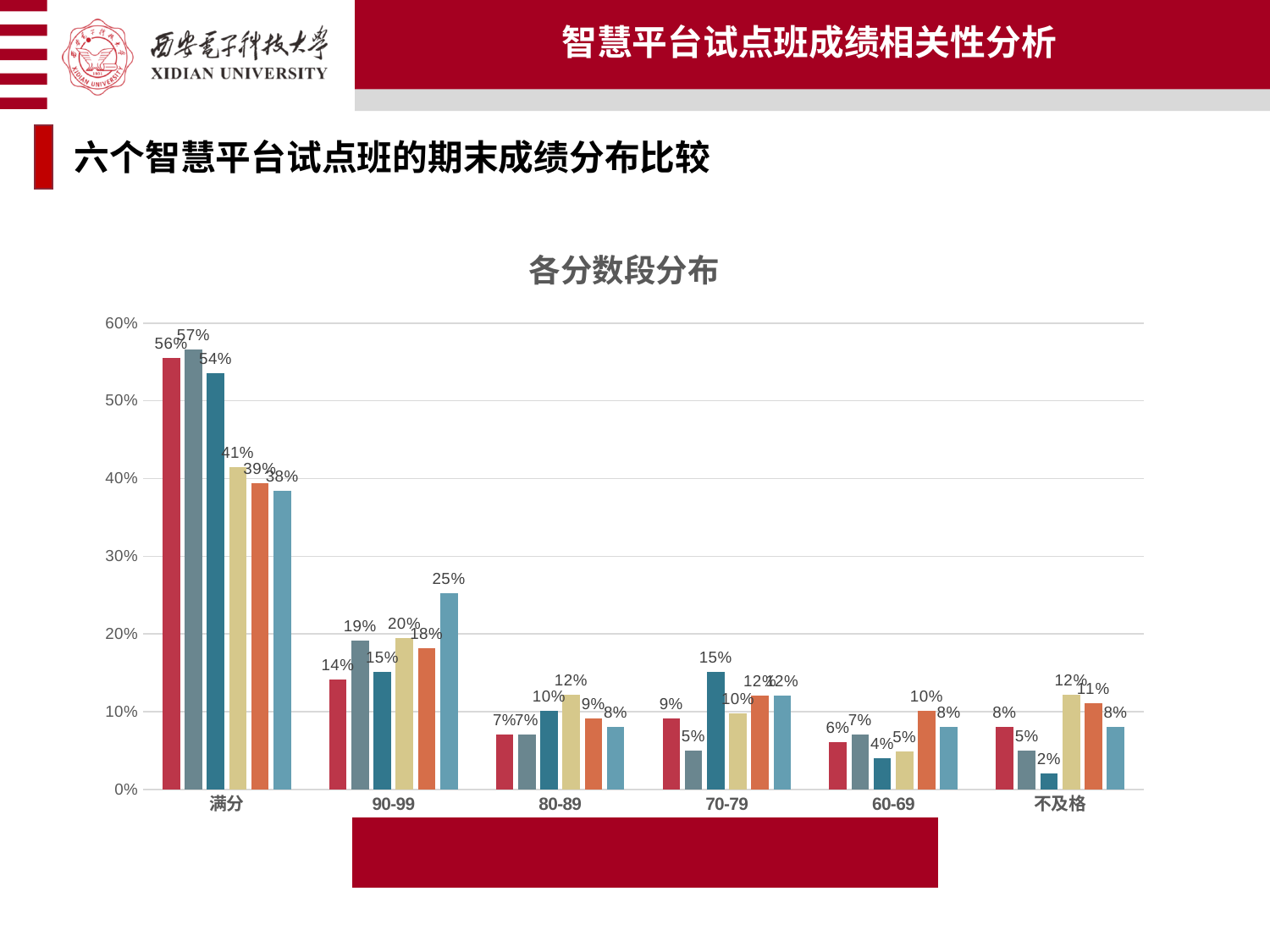

智慧平台试点班成绩相关性分析

六个智慧平台试点班的期末成绩分布比较

### Chart: 各分数段分布

| Category | 王琨 | 赵元哲 | 王义峰 | 刘福杰 | 贾文 | 吴自力 |
|---|---|---|---|---|---|---|
| 满分 | 0.5555555555555556 | 0.5656565656565656 | 0.5353535353535354 | 0.4146341463414634 | 0.3939393939393939 | 0.3838383838383838 |
| 90-99 | 0.1414141414141414 | 0.1919191919191919 | 0.15151515151515152 | 0.1951219512195122 | 0.18181818181818182 | 0.25252525252525254 |
| 80-89 | 0.0707070707070707 | 0.0707070707070707 | 0.10101010101010101 | 0.12195121951219512 | 0.09090909090909091 | 0.08080808080808081 |
| 70-79 | 0.09090909090909091 | 0.050505050505050504 | 0.15151515151515152 | 0.0975609756097561 | 0.12121212121212122 | 0.12121212121212122 |
| 60-69 | 0.06060606060606061 | 0.0707070707070707 | 0.04040404040404041 | 0.04878048780487805 | 0.10101010101010101 | 0.08080808080808081 |
| 不及格 | 0.08080808080808081 | 0.050505050505050504 | 0.020202020202020204 | 0.12195121951219512 | 0.1111111111111111 | 0.08080808080808081 |